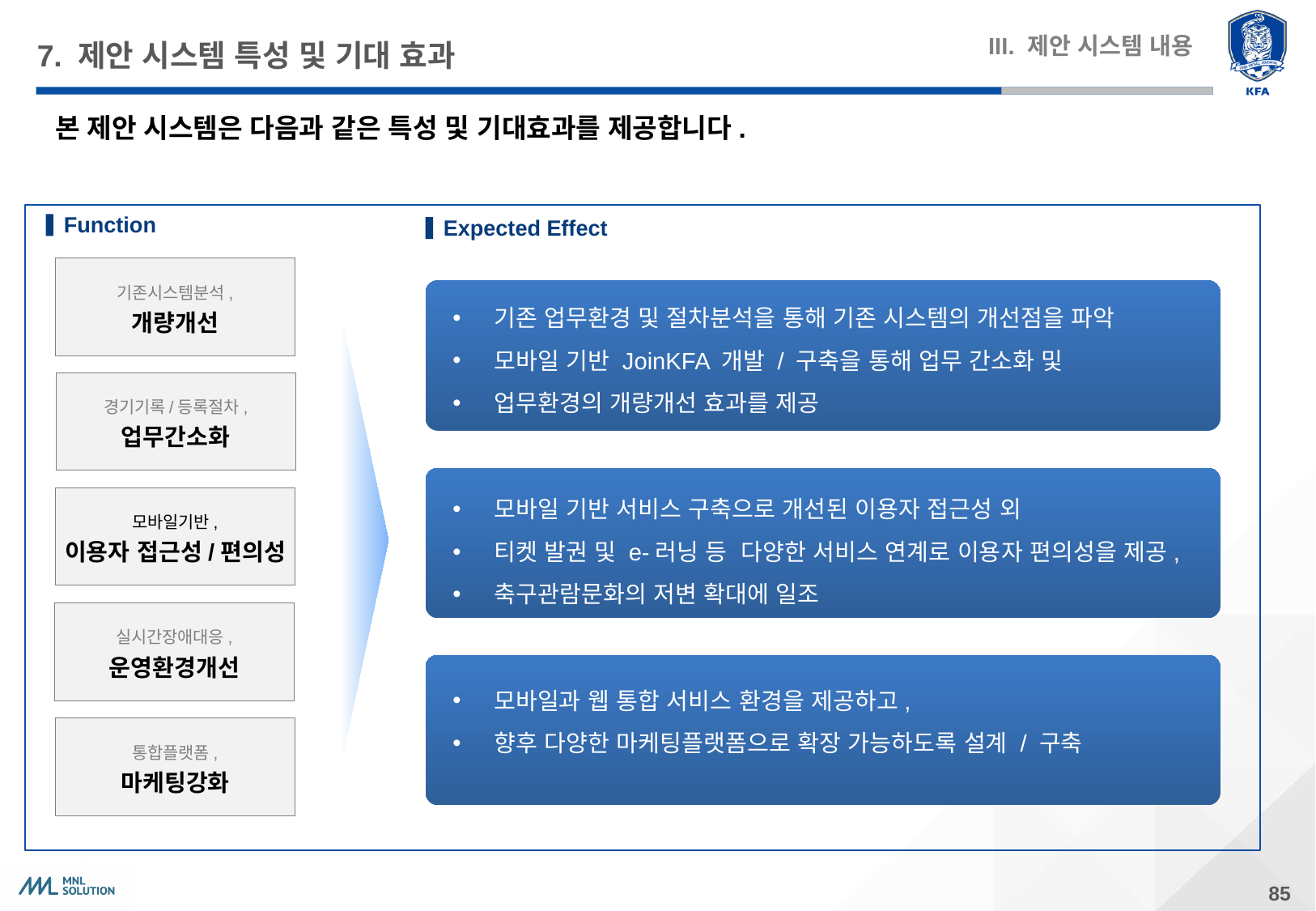

# 7. 제안 시스템 특성 및 기대 효과
III. 제안 시스템 내용
본 제안 시스템은 다음과 같은 특성 및 기대효과를 제공합니다.

Function
Expected Effect

기존시스템분석,
개량개선

기존 업무환경 및 절차분석을 통해 기존 시스템의 개선점을 파악
모바일 기반 JoinKFA 개발 / 구축을 통해 업무 간소화 및
업무환경의 개량개선 효과를 제공
경기기록/등록절차,
업무간소화

모바일 기반 서비스 구축으로 개선된 이용자 접근성 외
티켓 발권 및 e-러닝 등  다양한 서비스 연계로 이용자 편의성을 제공,
축구관람문화의 저변 확대에 일조
모바일기반,
이용자 접근성/편의성

실시간장애대응,
운영환경개선

모바일과 웹 통합 서비스 환경을 제공하고,
향후 다양한 마케팅플랫폼으로 확장 가능하도록 설계 / 구축

통합플랫폼,
마케팅강화